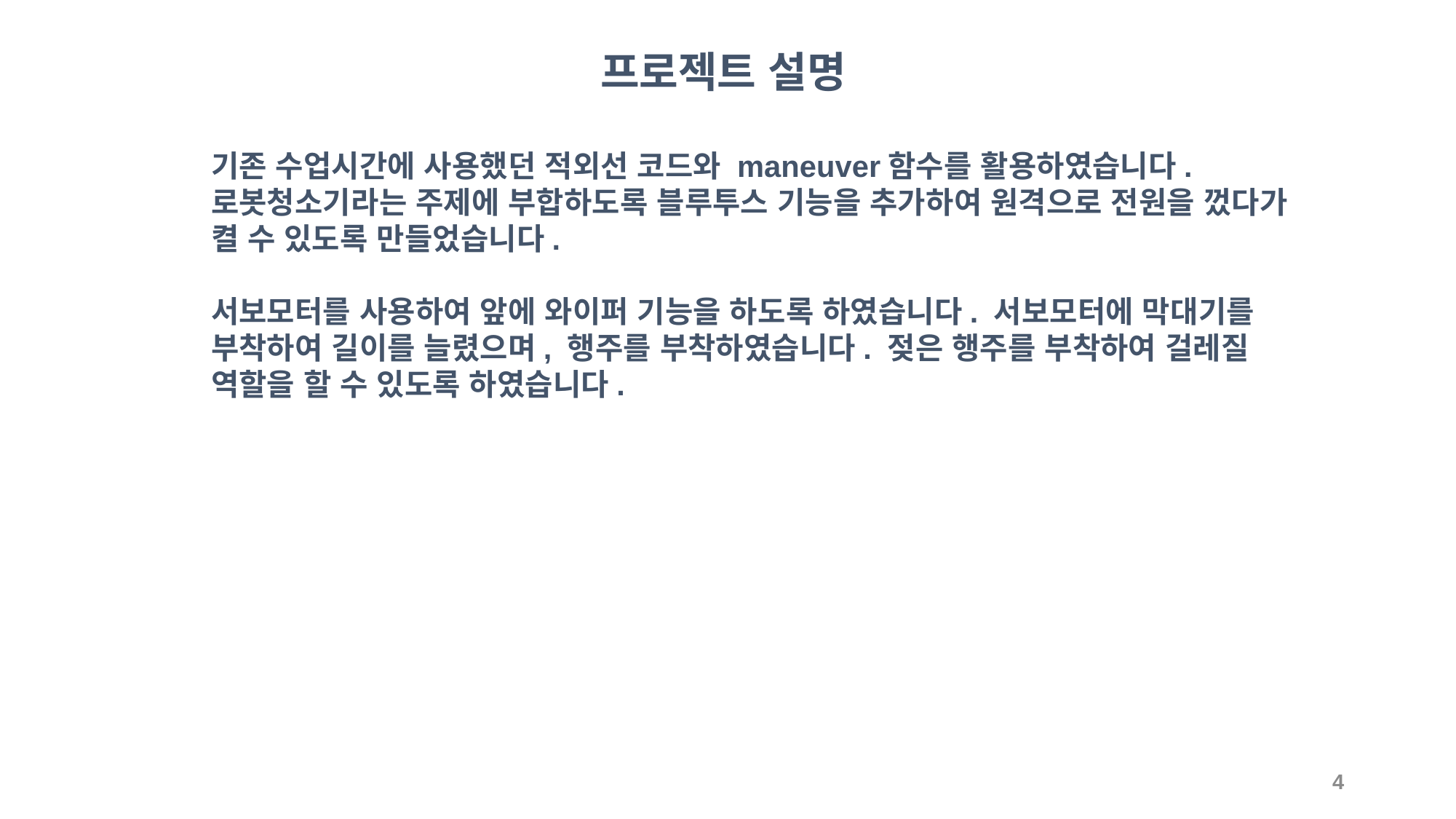

프로젝트 설명
기존 수업시간에 사용했던 적외선 코드와 maneuver함수를 활용하였습니다. 로봇청소기라는 주제에 부합하도록 블루투스 기능을 추가하여 원격으로 전원을 껐다가 켤 수 있도록 만들었습니다.

서보모터를 사용하여 앞에 와이퍼 기능을 하도록 하였습니다. 서보모터에 막대기를 부착하여 길이를 늘렸으며, 행주를 부착하였습니다. 젖은 행주를 부착하여 걸레질 역할을 할 수 있도록 하였습니다.

4